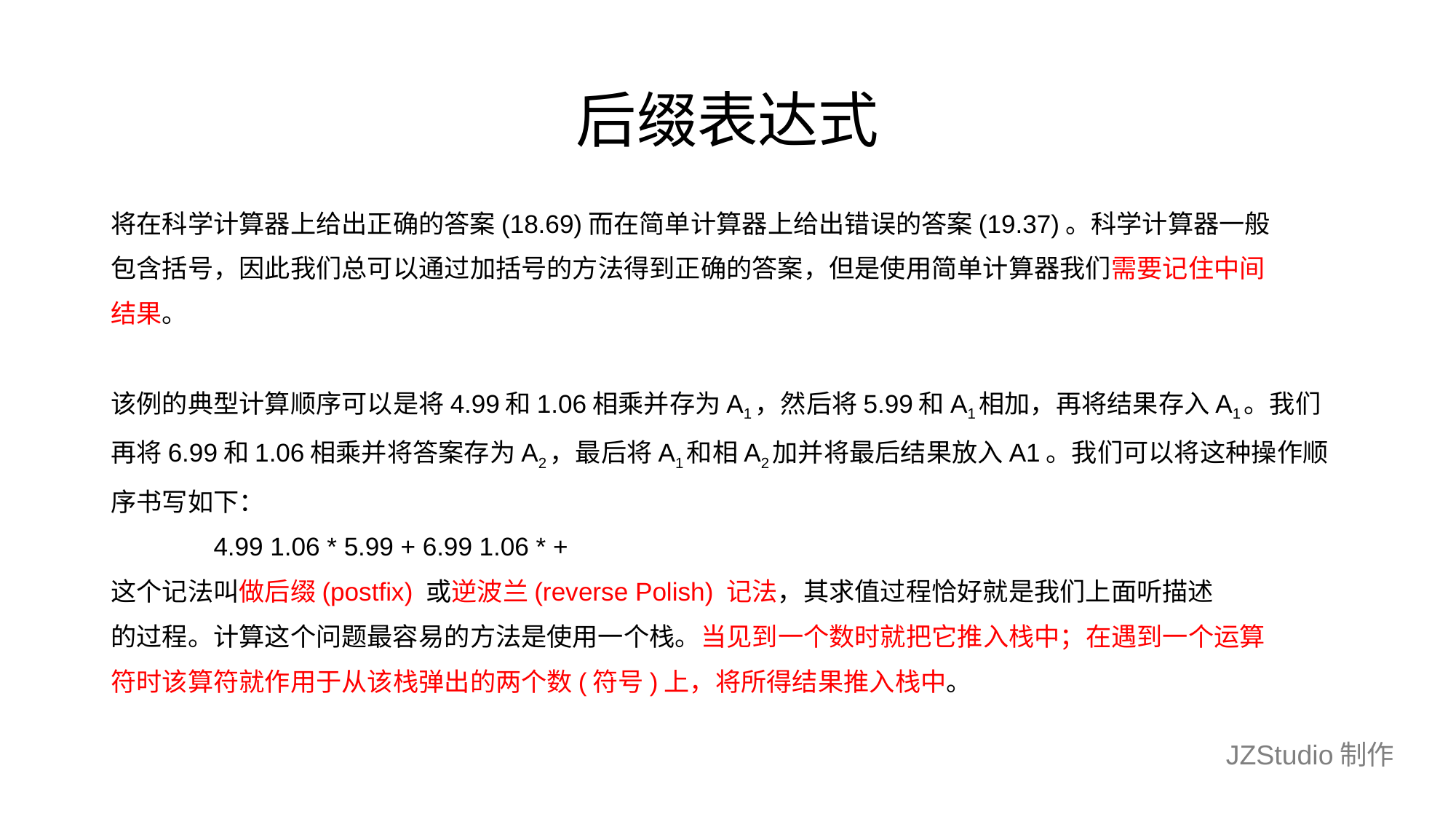

# 后缀表达式
将在科学计算器上给出正确的答案(18.69)而在简单计算器上给出错误的答案(19.37)。科学计算器一般
包含括号，因此我们总可以通过加括号的方法得到正确的答案，但是使用简单计算器我们需要记住中间
结果。

该例的典型计算顺序可以是将4.99和1.06相乘并存为A1，然后将5.99和A1相加，再将结果存入A1。我们
再将6.99和1.06相乘并将答案存为A2，最后将A1和相A2加并将最后结果放入A1。我们可以将这种操作顺
序书写如下：
			4.99 1.06 * 5.99 + 6.99 1.06 * +
这个记法叫做后缀(postfix) 或逆波兰(reverse Polish) 记法，其求值过程恰好就是我们上面听描述
的过程。计算这个问题最容易的方法是使用一个栈。当见到一个数时就把它推入栈中；在遇到一个运算
符时该算符就作用于从该栈弹出的两个数(符号)上，将所得结果推入栈中。